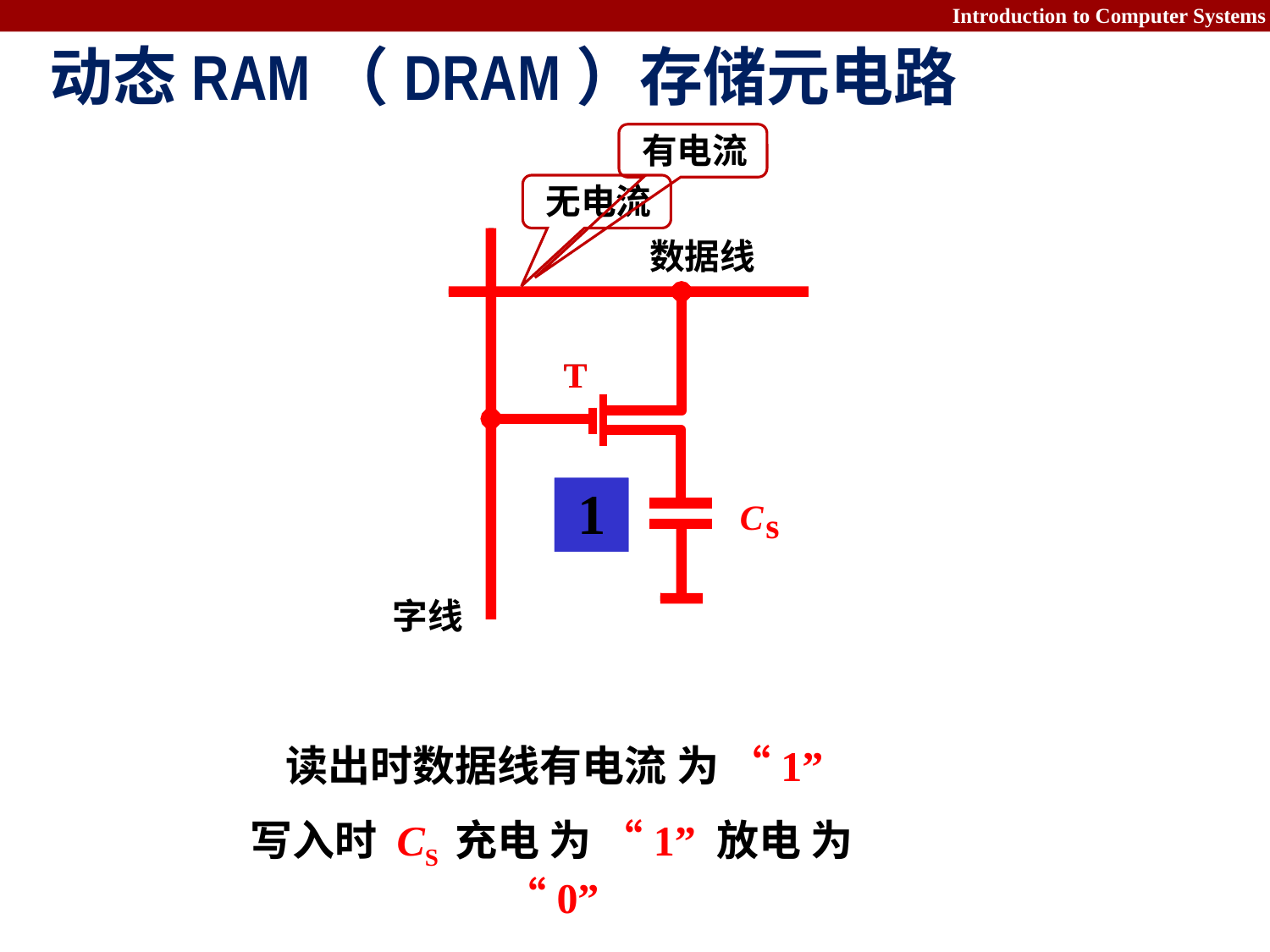

动态RAM（DRAM）存储元电路
有电流
无电流
数据线

T

C
s

字线

T

0

1

读出时数据线有电流 为 “1”
写入时 CS 充电 为 “1” 放电 为 “0”